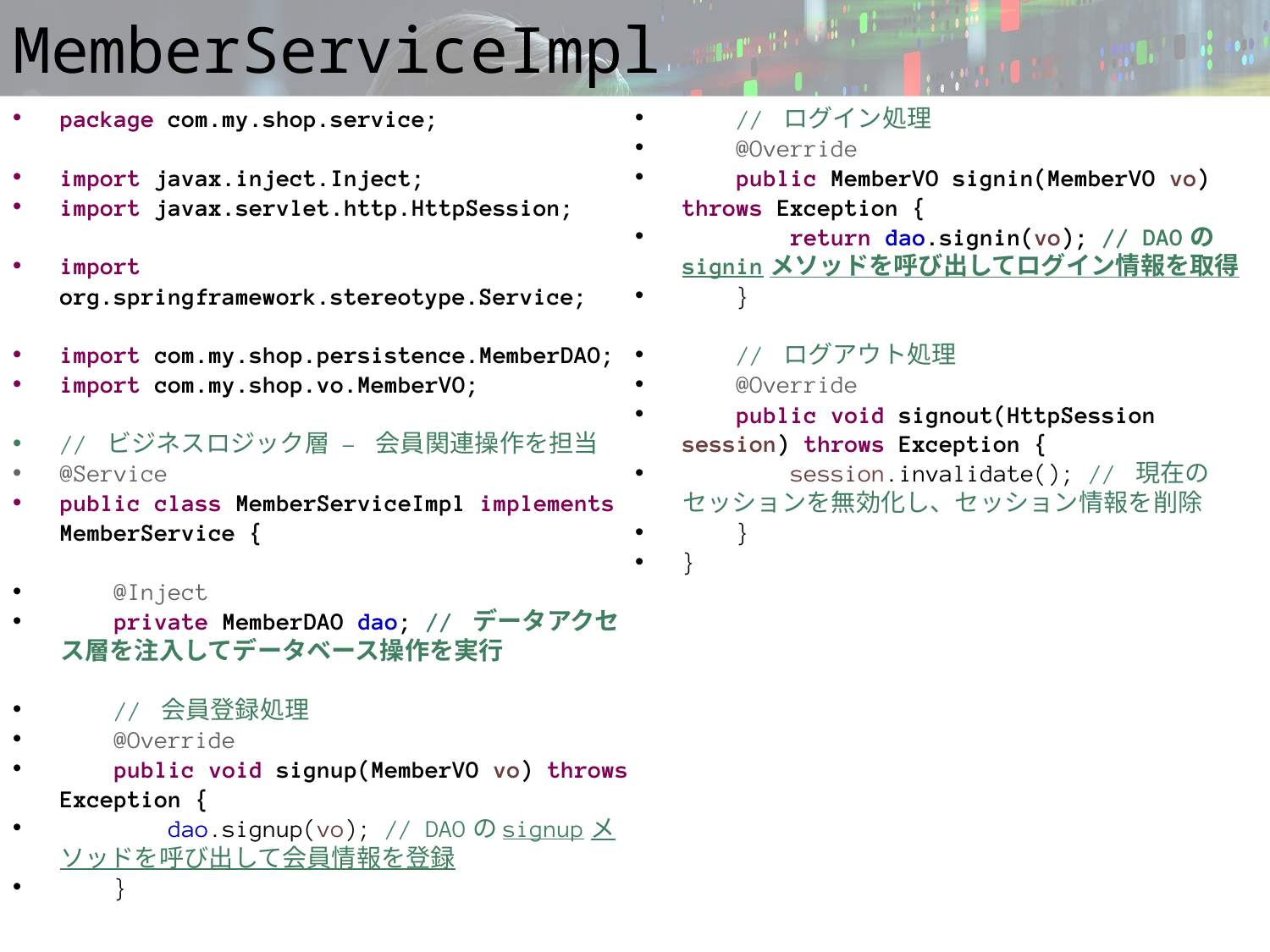

# MemberServiceImpl
package com.my.shop.service;

import javax.inject.Inject;
import javax.servlet.http.HttpSession;

import org.springframework.stereotype.Service;

import com.my.shop.persistence.MemberDAO;
import com.my.shop.vo.MemberVO;

// ビジネスロジック層 - 会員関連操作を担当
@Service
public class MemberServiceImpl implements MemberService {

    @Inject
    private MemberDAO dao; // データアクセス層を注入してデータベース操作を実行

    // 会員登録処理
    @Override
    public void signup(MemberVO vo) throws Exception {
        dao.signup(vo); // DAOのsignupメソッドを呼び出して会員情報を登録
    }

    // ログイン処理
    @Override
    public MemberVO signin(MemberVO vo) throws Exception {
        return dao.signin(vo); // DAOのsigninメソッドを呼び出してログイン情報を取得
    }

    // ログアウト処理
    @Override
    public void signout(HttpSession session) throws Exception {
        session.invalidate(); // 現在のセッションを無効化し、セッション情報を削除
    }
}